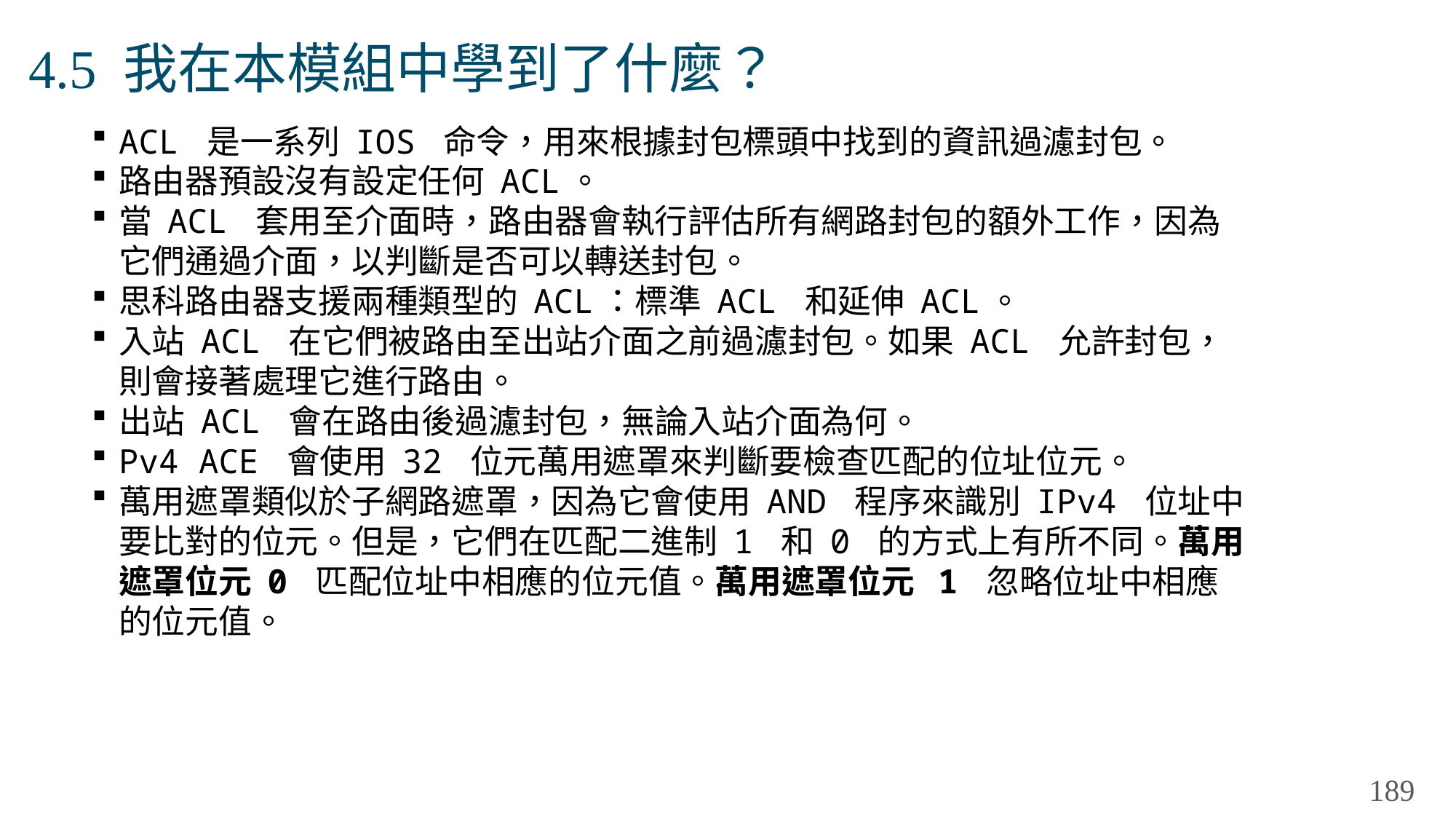

# 4.5 我在本模組中學到了什麼？
ACL 是一系列 IOS 命令，用來根據封包標頭中找到的資訊過濾封包。
路由器預設沒有設定任何 ACL。
當 ACL 套用至介面時，路由器會執行評估所有網路封包的額外工作，因為它們通過介面，以判斷是否可以轉送封包。
思科路由器支援兩種類型的 ACL：標準 ACL 和延伸 ACL。
入站 ACL 在它們被路由至出站介面之前過濾封包。如果 ACL 允許封包，則會接著處理它進行路由。
出站 ACL 會在路由後過濾封包，無論入站介面為何。
Pv4 ACE 會使用 32 位元萬用遮罩來判斷要檢查匹配的位址位元。
萬用遮罩類似於子網路遮罩，因為它會使用 AND 程序來識別 IPv4 位址中要比對的位元。但是，它們在匹配二進制 1 和 0 的方式上有所不同。萬用遮罩位元 0 匹配位址中相應的位元值。萬用遮罩位元  1 忽略位址中相應的位元值。
189